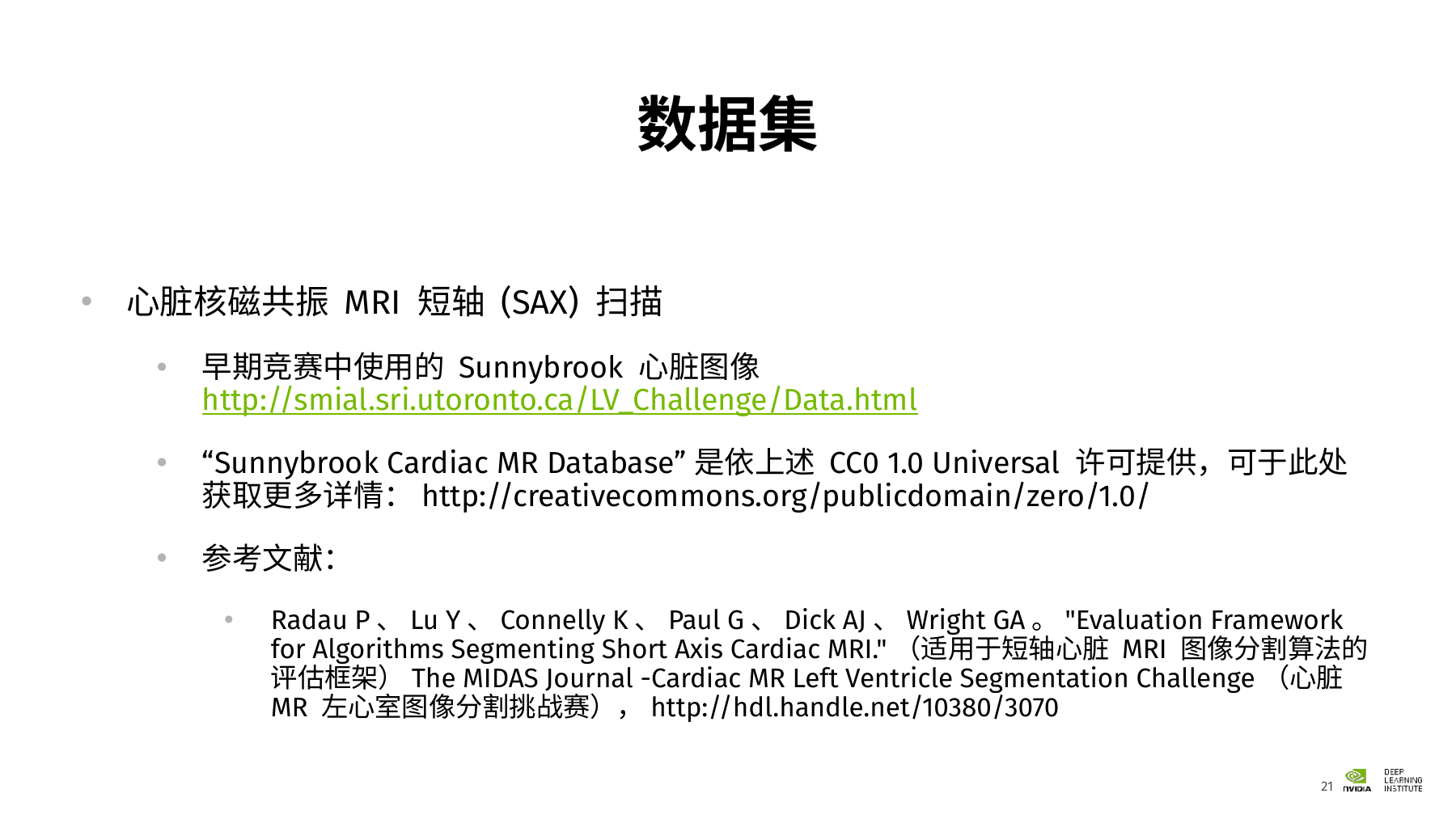

# 数据集

心脏核磁共振 MRI 短轴 (SAX) 扫描
早期竞赛中使用的 Sunnybrook 心脏图像 http://smial.sri.utoronto.ca/LV_Challenge/Data.html
“Sunnybrook Cardiac MR Database”是依上述 CC0 1.0 Universal 许可提供，可于此处获取更多详情：http://creativecommons.org/publicdomain/zero/1.0/
参考文献：
Radau P、Lu Y、Connelly K、Paul G、Dick AJ、Wright GA。"Evaluation Framework for Algorithms Segmenting Short Axis Cardiac MRI."（适用于短轴心脏 MRI 图像分割算法的评估框架）The MIDAS Journal -Cardiac MR Left Ventricle Segmentation Challenge（心脏 MR 左心室图像分割挑战赛），http://hdl.handle.net/10380/3070